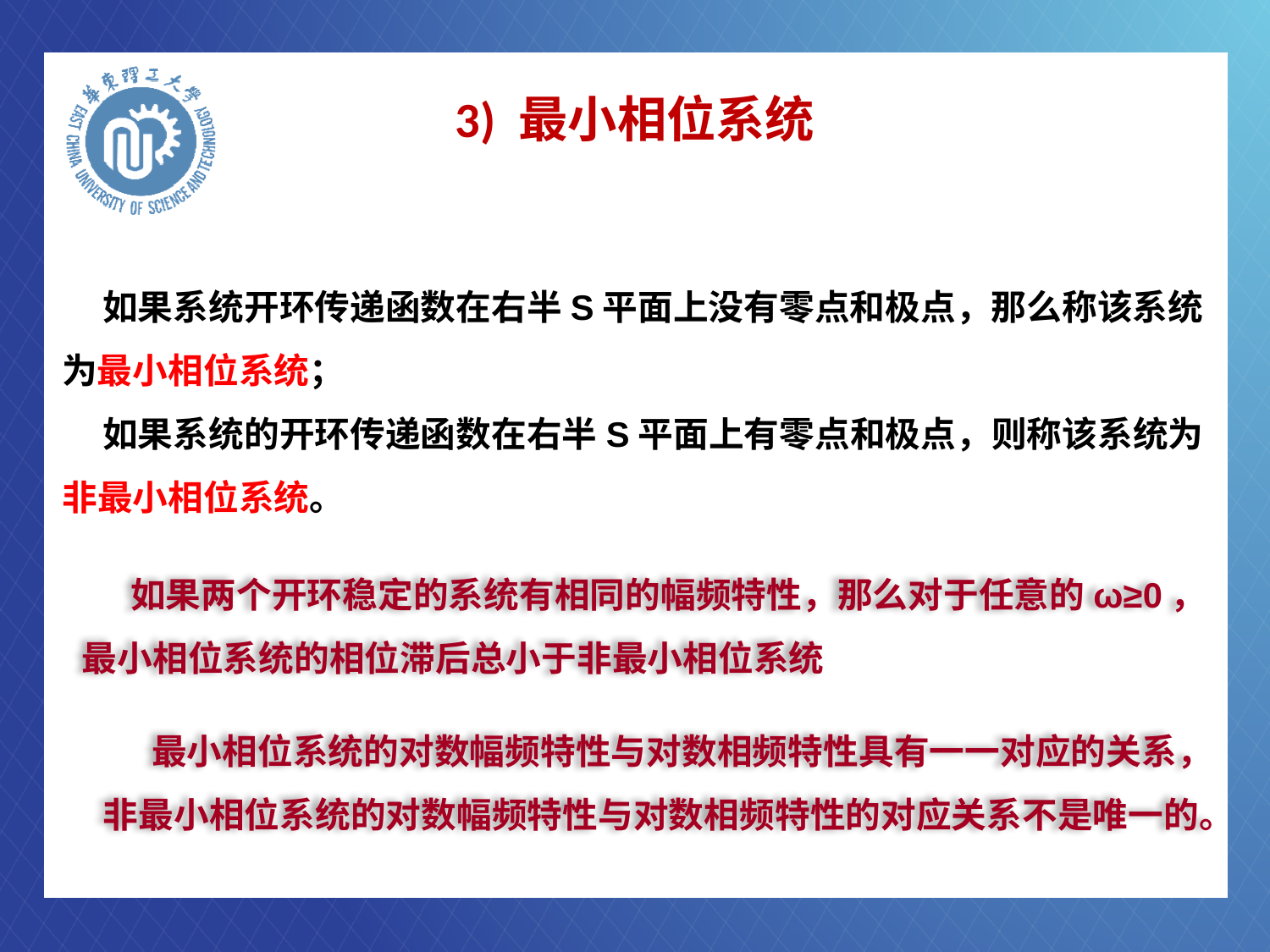

# 3) 最小相位系统
    如果系统开环传递函数在右半S平面上没有零点和极点，那么称该系统为最小相位系统；
    如果系统的开环传递函数在右半S平面上有零点和极点，则称该系统为非最小相位系统。
     如果两个开环稳定的系统有相同的幅频特性，那么对于任意的ω≥0，最小相位系统的相位滞后总小于非最小相位系统
     最小相位系统的对数幅频特性与对数相频特性具有一一对应的关系，非最小相位系统的对数幅频特性与对数相频特性的对应关系不是唯一的。